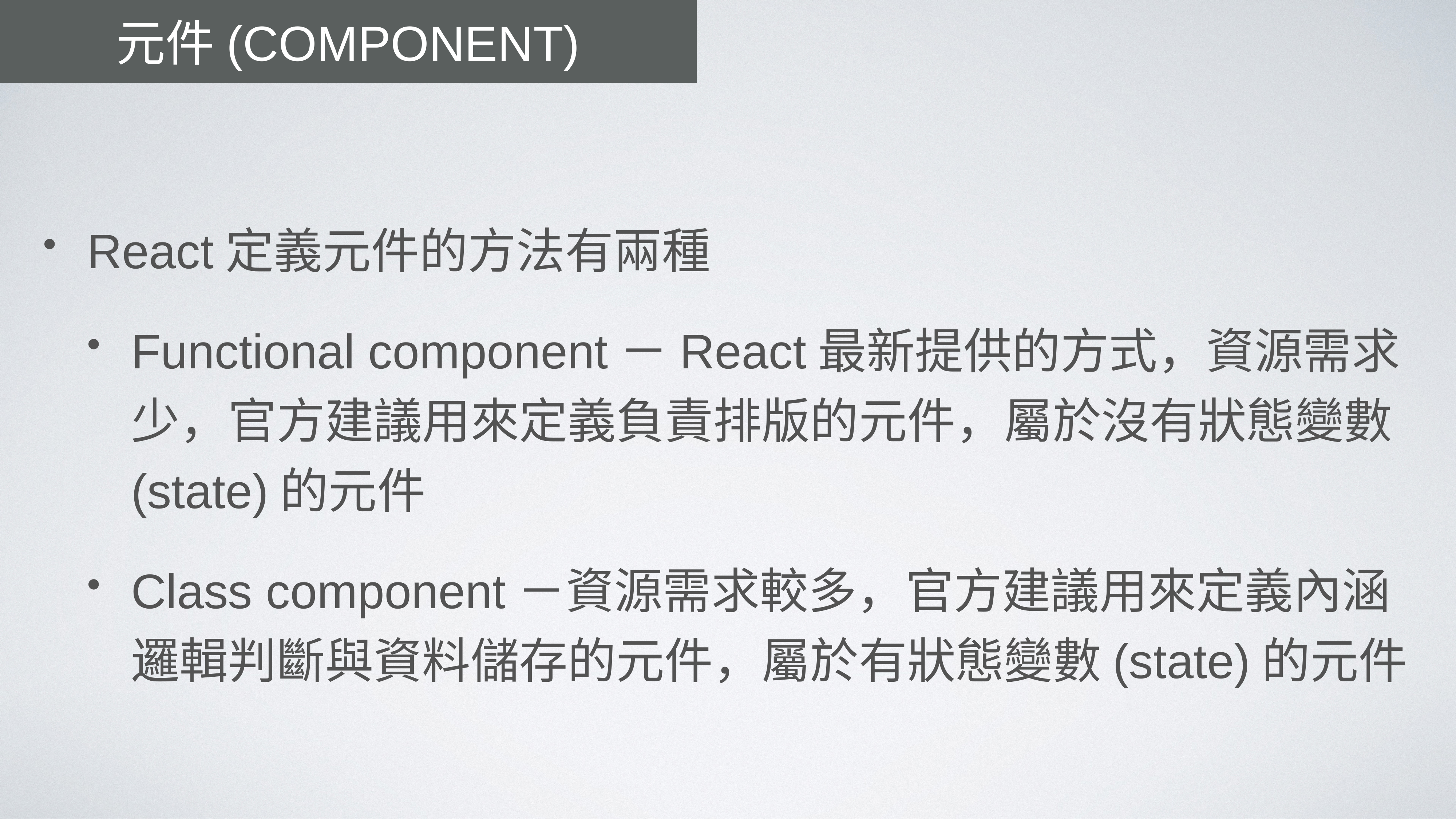

41
# 元件(Component)
React定義元件的方法有兩種
Functional component－React最新提供的方式，資源需求少，官方建議用來定義負責排版的元件，屬於沒有狀態變數(state)的元件
Class component－資源需求較多，官方建議用來定義內涵邏輯判斷與資料儲存的元件，屬於有狀態變數(state)的元件